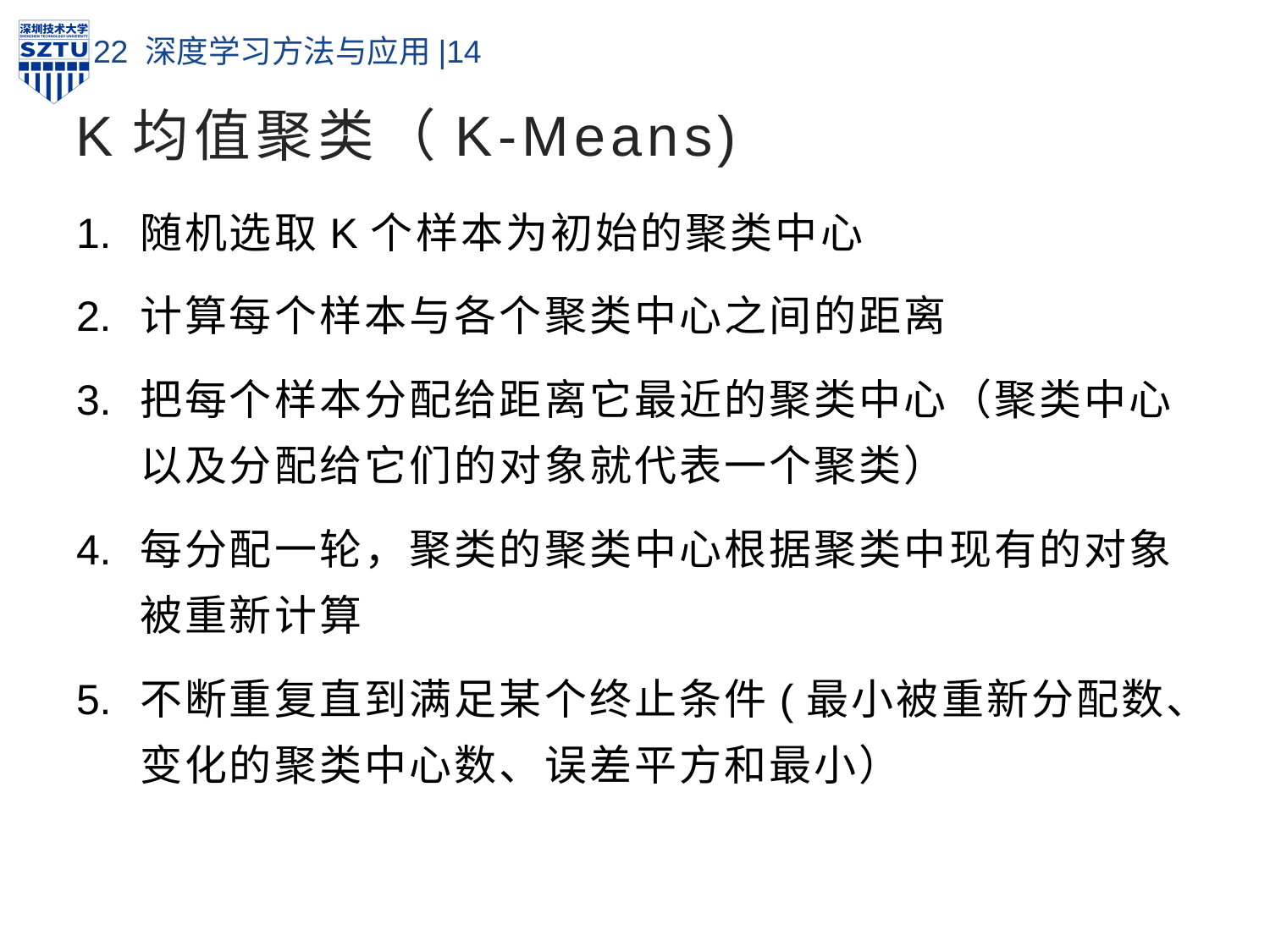

# K均值聚类（K-Means)
随机选取K个样本为初始的聚类中心
计算每个样本与各个聚类中心之间的距离
把每个样本分配给距离它最近的聚类中心（聚类中心以及分配给它们的对象就代表一个聚类）
每分配一轮，聚类的聚类中心根据聚类中现有的对象被重新计算
不断重复直到满足某个终止条件(最小被重新分配数、变化的聚类中心数、误差平方和最小）